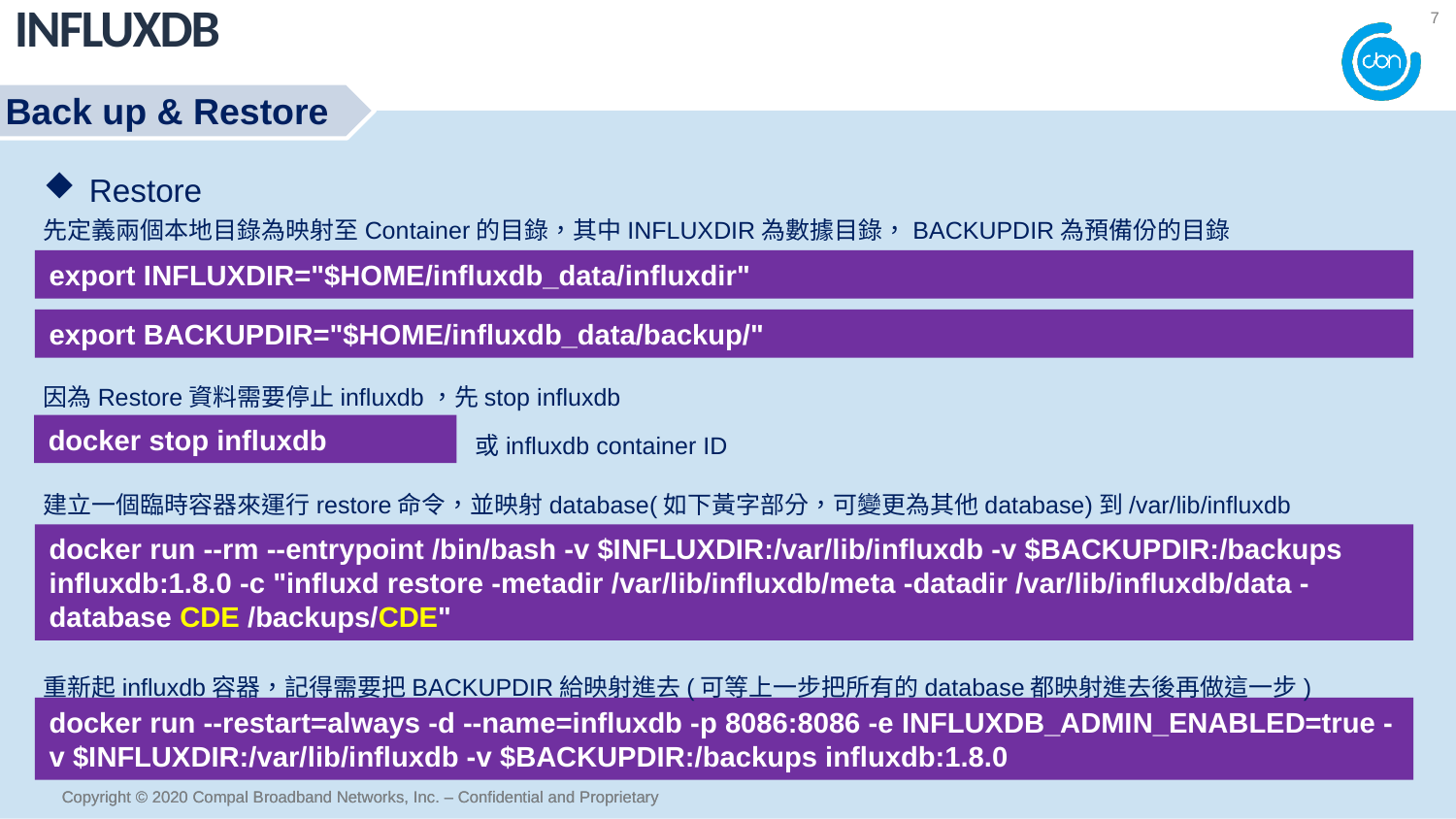

Influxdb
7
Back up & Restore
Restore
先定義兩個本地目錄為映射至Container的目錄，其中INFLUXDIR為數據目錄，BACKUPDIR為預備份的目錄
export INFLUXDIR="$HOME/influxdb_data/influxdir"
export BACKUPDIR="$HOME/influxdb_data/backup/"
因為Restore資料需要停止influxdb，先stop influxdb
或influxdb container ID
docker stop influxdb
建立一個臨時容器來運行restore命令，並映射database(如下黃字部分，可變更為其他database)到/var/lib/influxdb
docker run --rm --entrypoint /bin/bash -v $INFLUXDIR:/var/lib/influxdb -v $BACKUPDIR:/backups influxdb:1.8.0 -c "influxd restore -metadir /var/lib/influxdb/meta -datadir /var/lib/influxdb/data -database CDE /backups/CDE"
重新起influxdb容器，記得需要把BACKUPDIR給映射進去(可等上一步把所有的database都映射進去後再做這一步)
docker run --restart=always -d --name=influxdb -p 8086:8086 -e INFLUXDB_ADMIN_ENABLED=true -v $INFLUXDIR:/var/lib/influxdb -v $BACKUPDIR:/backups influxdb:1.8.0